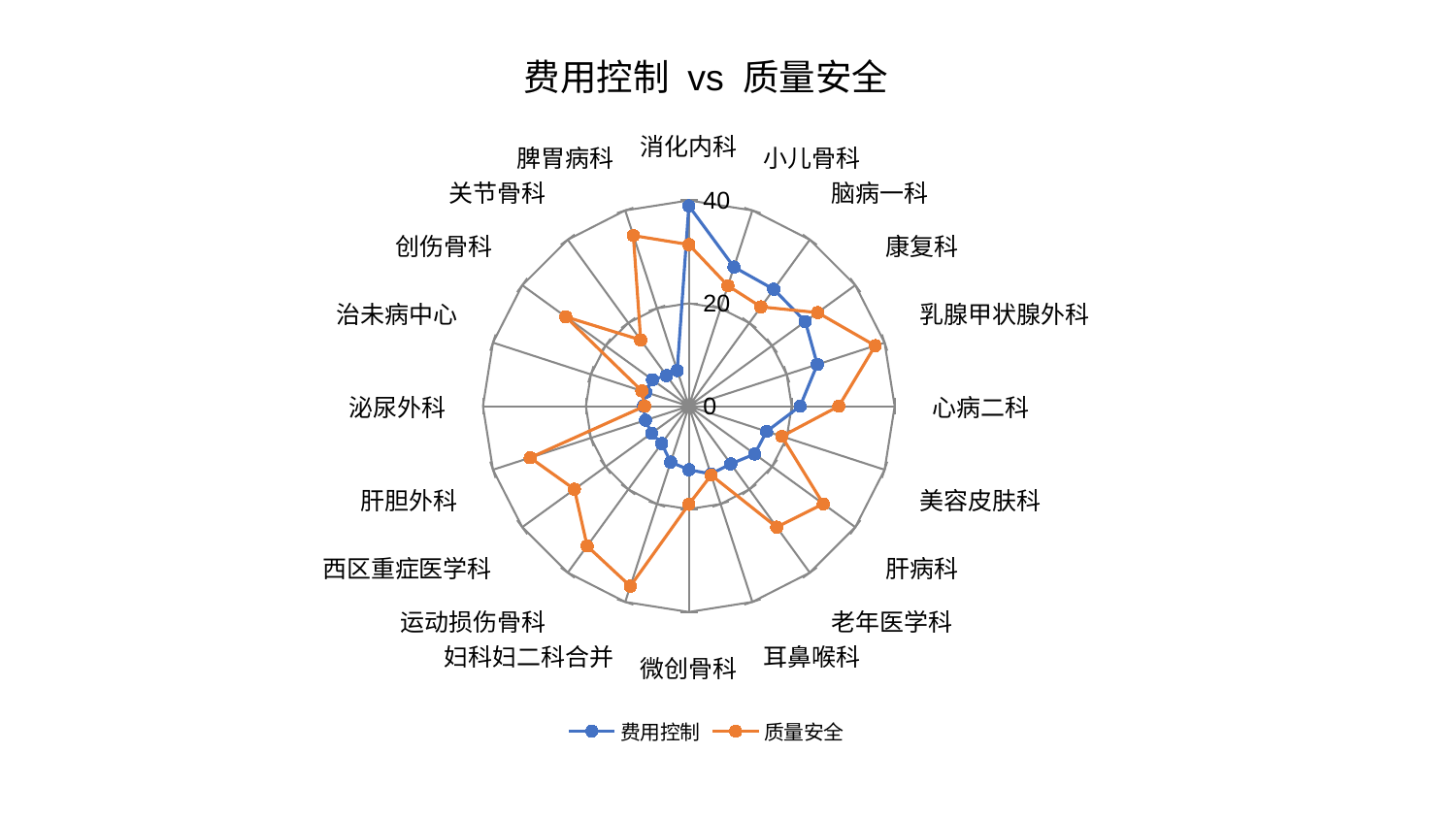

### Chart: 费用控制 vs 质量安全

| Category | 费用控制 | 质量安全 |
|---|---|---|
| 消化内科 | 38.92239579775596 | 31.41207993338537 |
| 小儿骨科 | 28.430737965853936 | 24.621703125280817 |
| 脑病一科 | 28.09140193579916 | 23.865686131496325 |
| 康复科 | 27.984025074080332 | 30.943759693864894 |
| 乳腺甲状腺外科 | 26.253419267144242 | 38.08709583033759 |
| 心病二科 | 21.632929586212917 | 29.141411756447006 |
| 美容皮肤科 | 15.897425333607274 | 19.00155438994583 |
| 肝病科 | 15.825327260750665 | 32.310021503407924 |
| 老年医学科 | 13.878703534929826 | 29.055625031277135 |
| 耳鼻喉科 | 13.86151901826371 | 14.09677645558819 |
| 微创骨科 | 12.34195163569311 | 19.08073090038848 |
| 妇科妇二科合并 | 11.432780563848164 | 36.779673840775345 |
| 运动损伤骨科 | 8.969092690333902 | 33.602511241815975 |
| 西区重症医学科 | 8.944514870537926 | 27.47159593514878 |
| 肝胆外科 | 8.855185025360267 | 32.40234491843003 |
| 泌尿外科 | 8.840043291617889 | 8.590906506348945 |
| 治未病中心 | 8.787499311379301 | 9.595735419264978 |
| 创伤骨科 | 8.747336572440034 | 29.54497527114499 |
| 关节骨科 | 7.372120373295337 | 15.9129473124591 |
| 脾胃病科 | 7.293987950084332 | 34.86456781019413 |
40